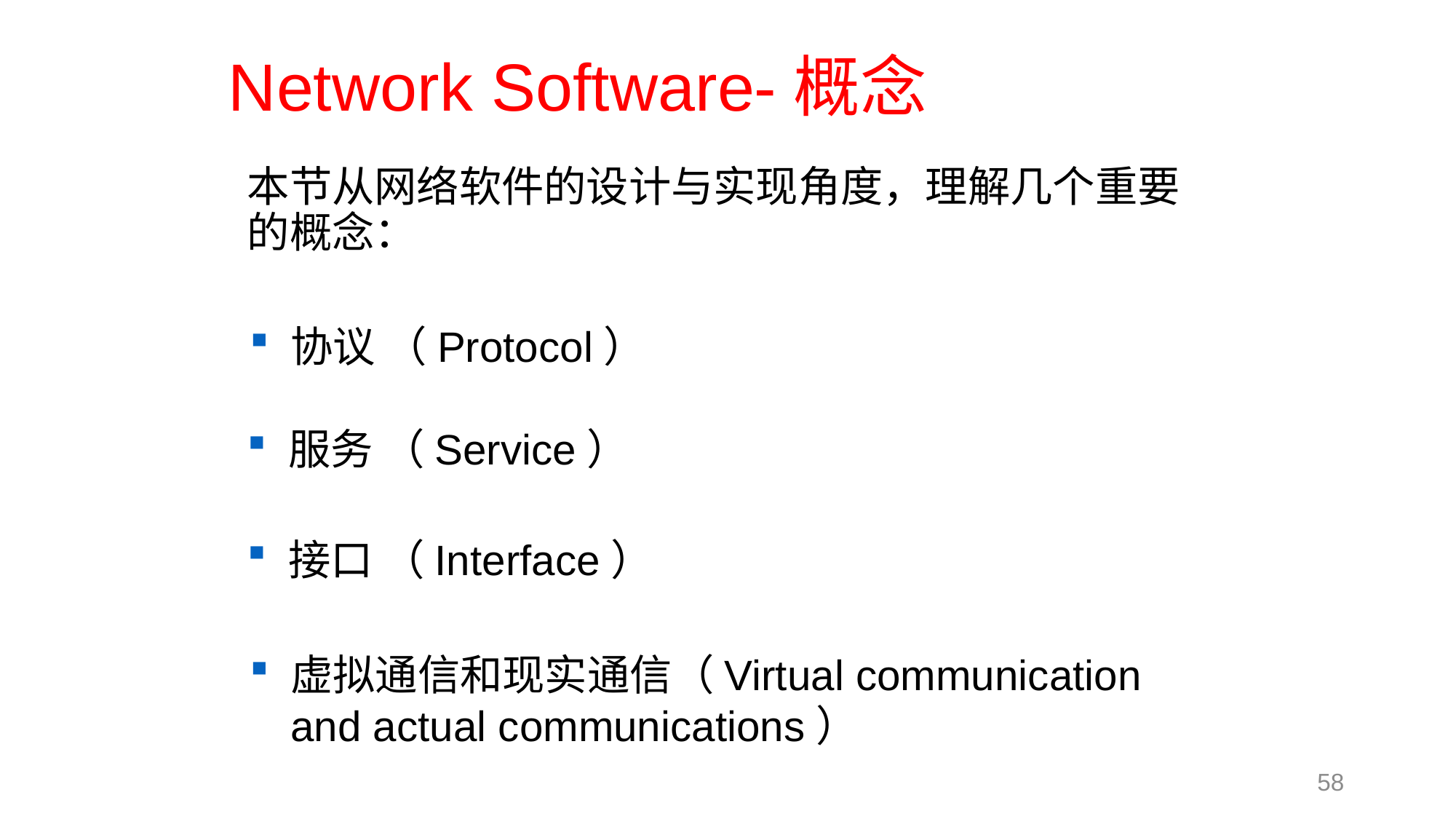

# Network Software-概念
本节从网络软件的设计与实现角度，理解几个重要的概念：
协议 （Protocol）
服务 （Service）

接口 （Interface）
虚拟通信和现实通信（Virtual communication and actual communications）
58